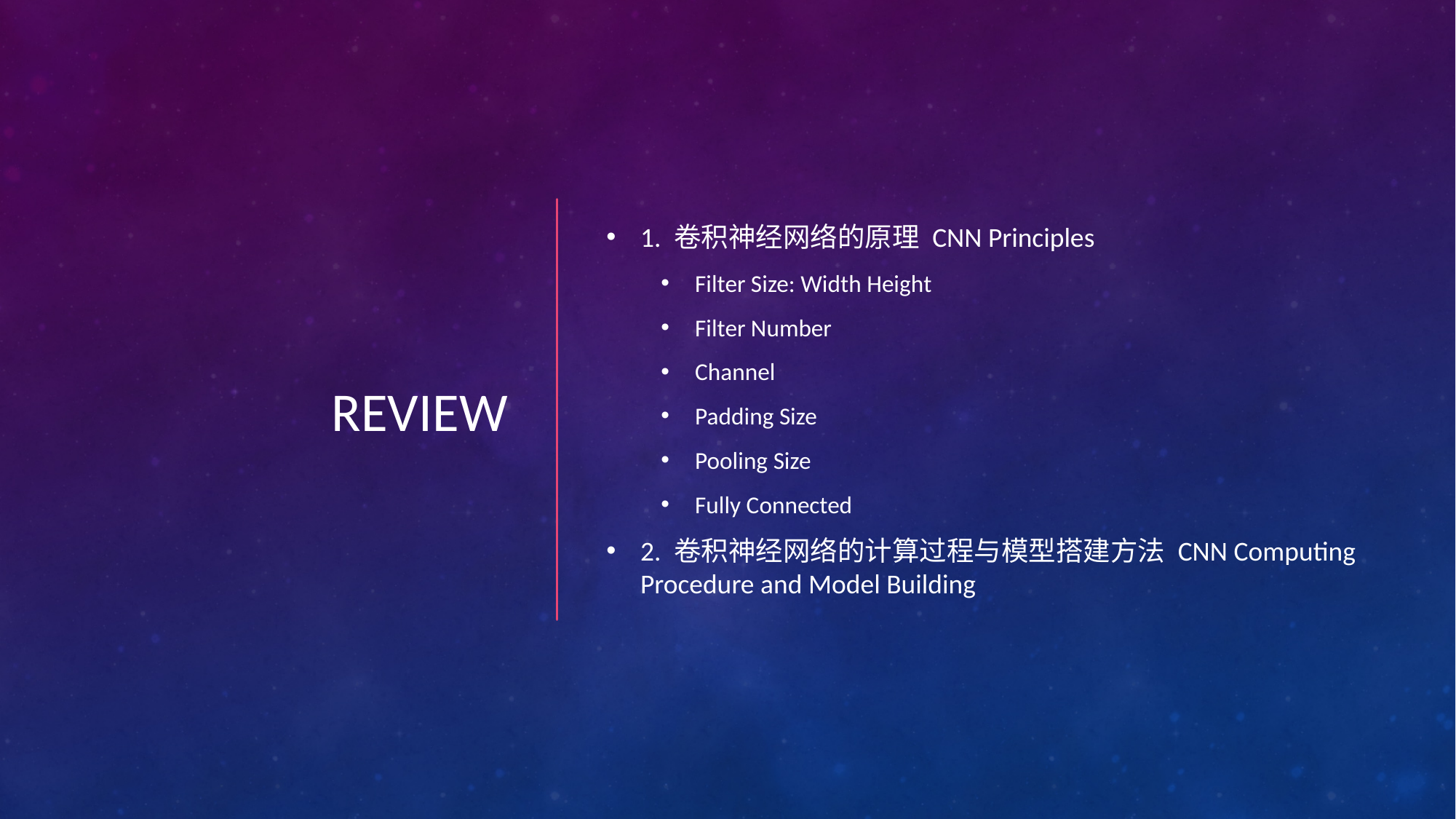

# review
1. 卷积神经网络的原理 CNN Principles
Filter Size: Width Height
Filter Number
Channel
Padding Size
Pooling Size
Fully Connected
2. 卷积神经网络的计算过程与模型搭建方法 CNN Computing Procedure and Model Building